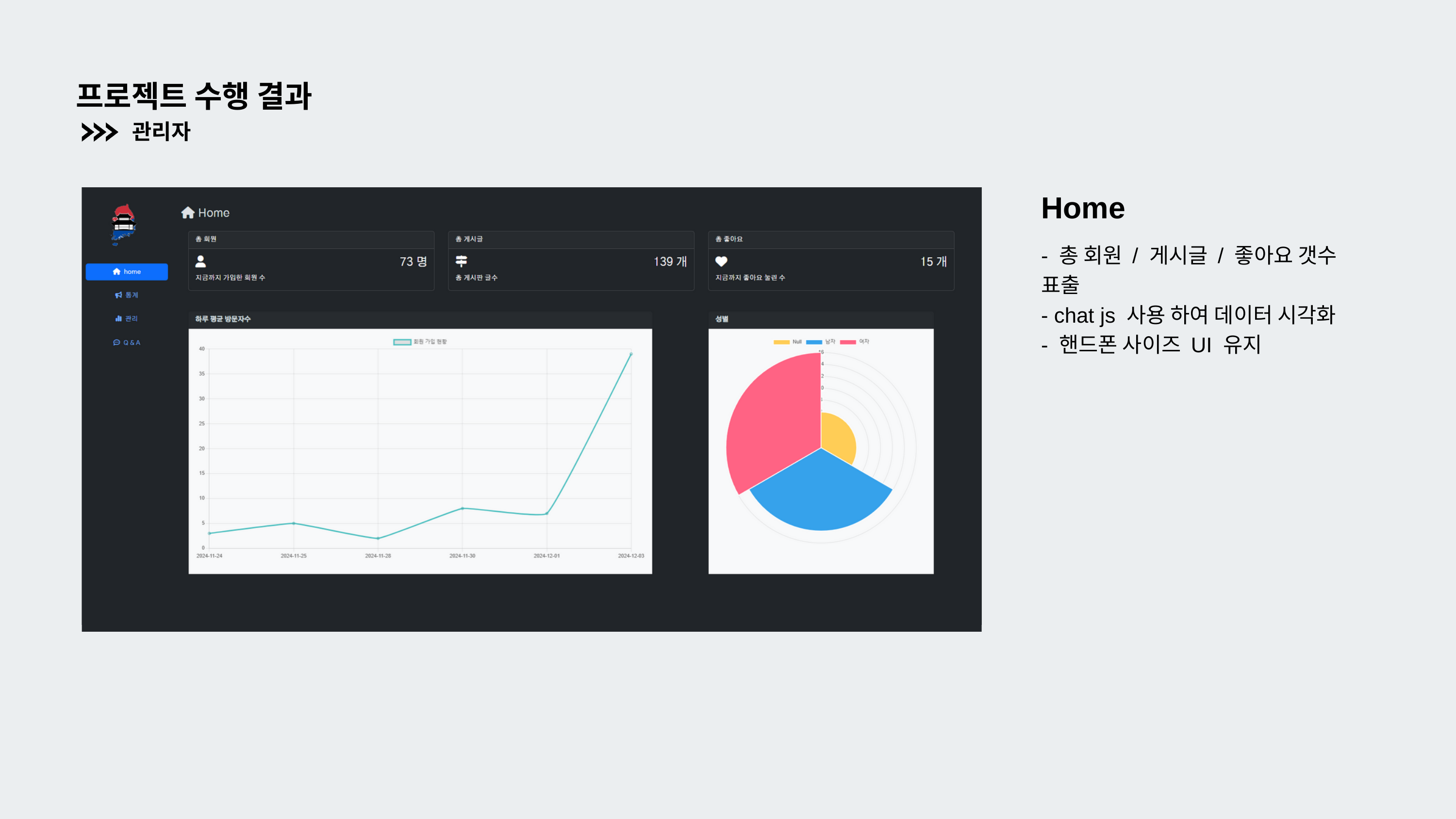

프로젝트 수행 결과
관리자

Home

- 총 회원 / 게시글 / 좋아요 갯수 표출
- chat js 사용 하여 데이터 시각화
- 핸드폰 사이즈 UI 유지